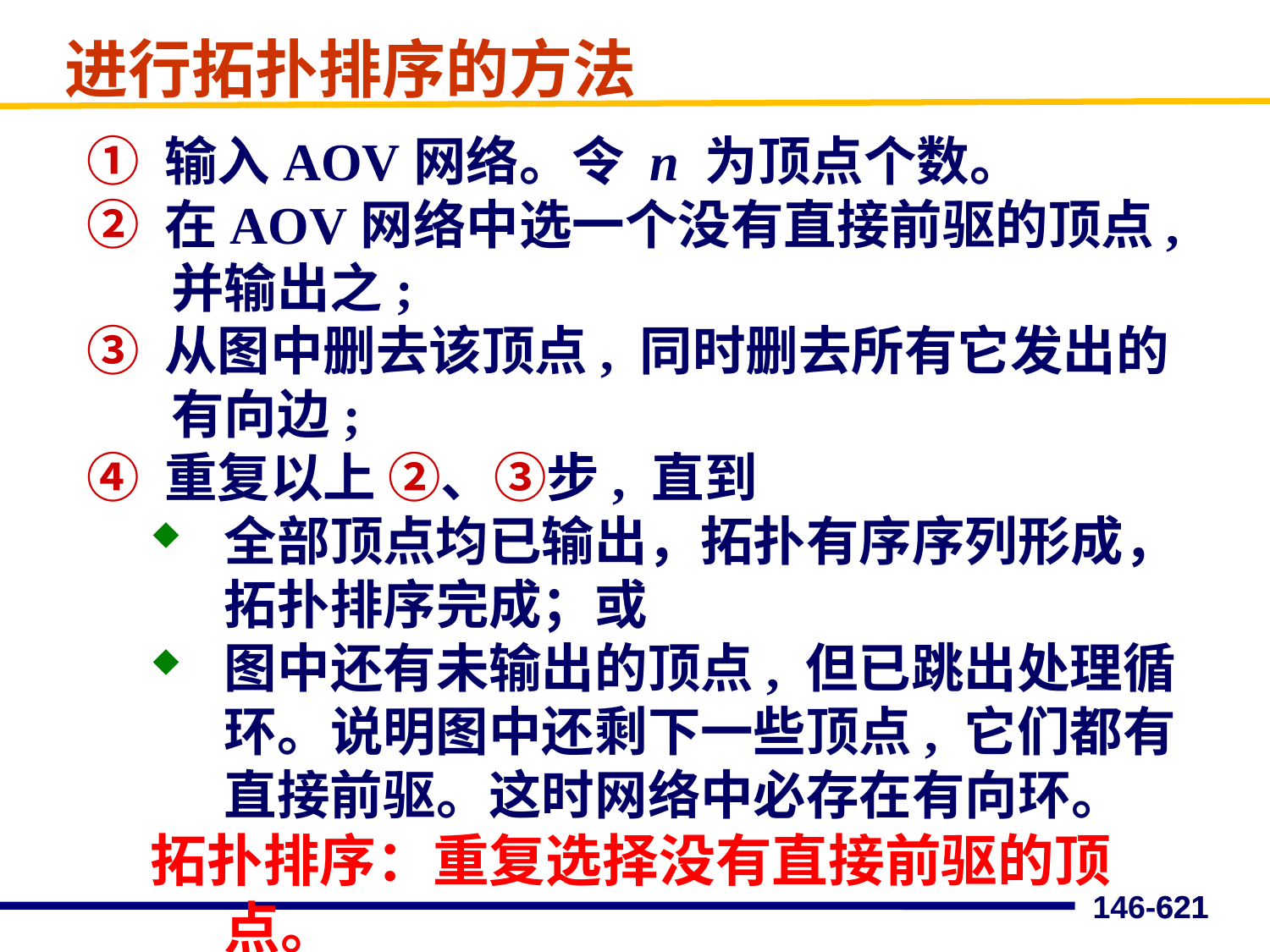

# 进行拓扑排序的方法
① 输入AOV网络。令 n 为顶点个数。
② 在AOV网络中选一个没有直接前驱的顶点, 并输出之;
③ 从图中删去该顶点, 同时删去所有它发出的有向边;
④ 重复以上 ②、③步, 直到
全部顶点均已输出，拓扑有序序列形成，拓扑排序完成；或
图中还有未输出的顶点, 但已跳出处理循环。说明图中还剩下一些顶点, 它们都有直接前驱。这时网络中必存在有向环。
拓扑排序：重复选择没有直接前驱的顶点。
621
146-621